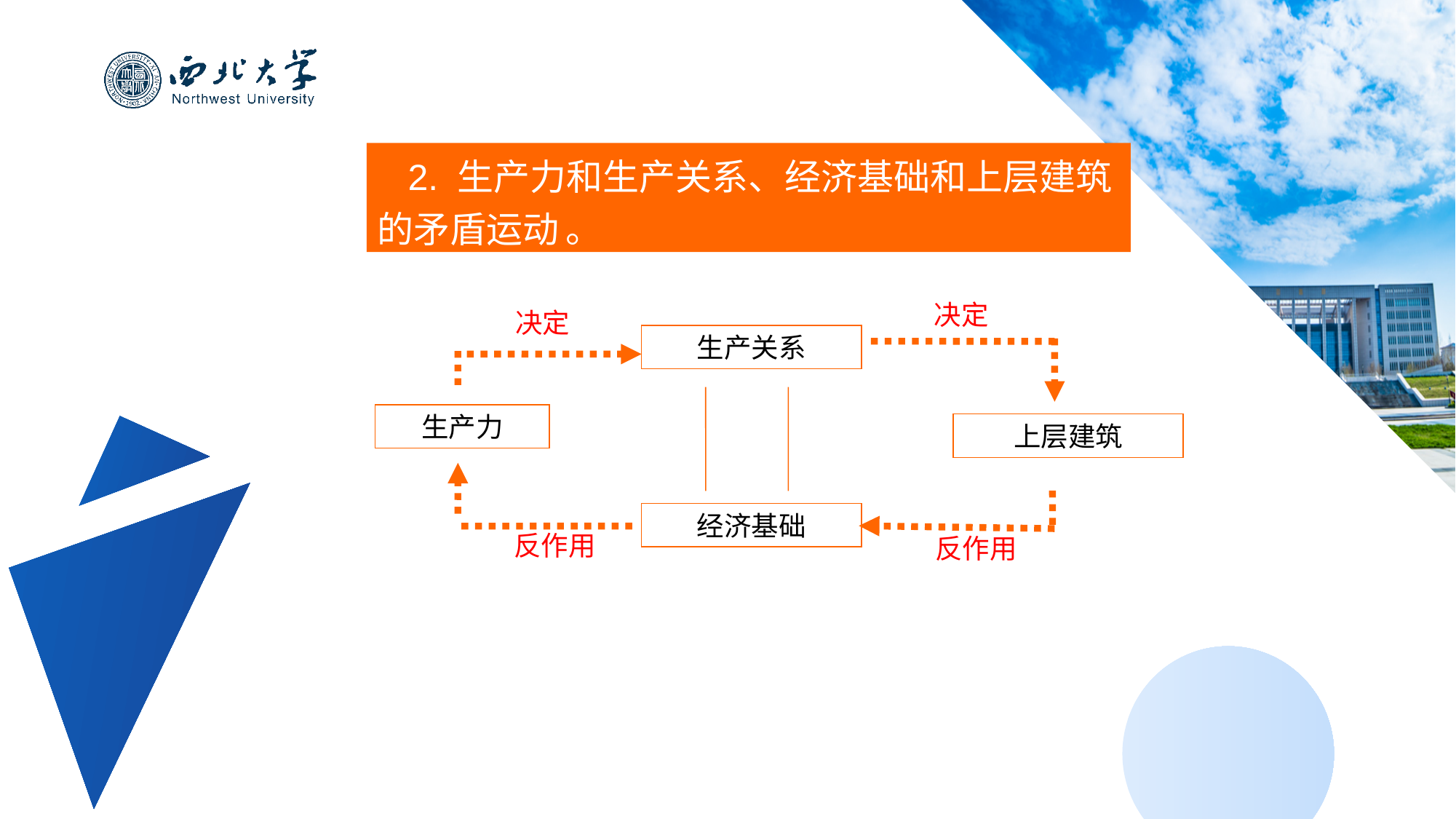

2. 生产力和生产关系、经济基础和上层建筑的矛盾运动 。
决定
决定
生产关系

生产力
上层建筑

经济基础

反作用
反作用